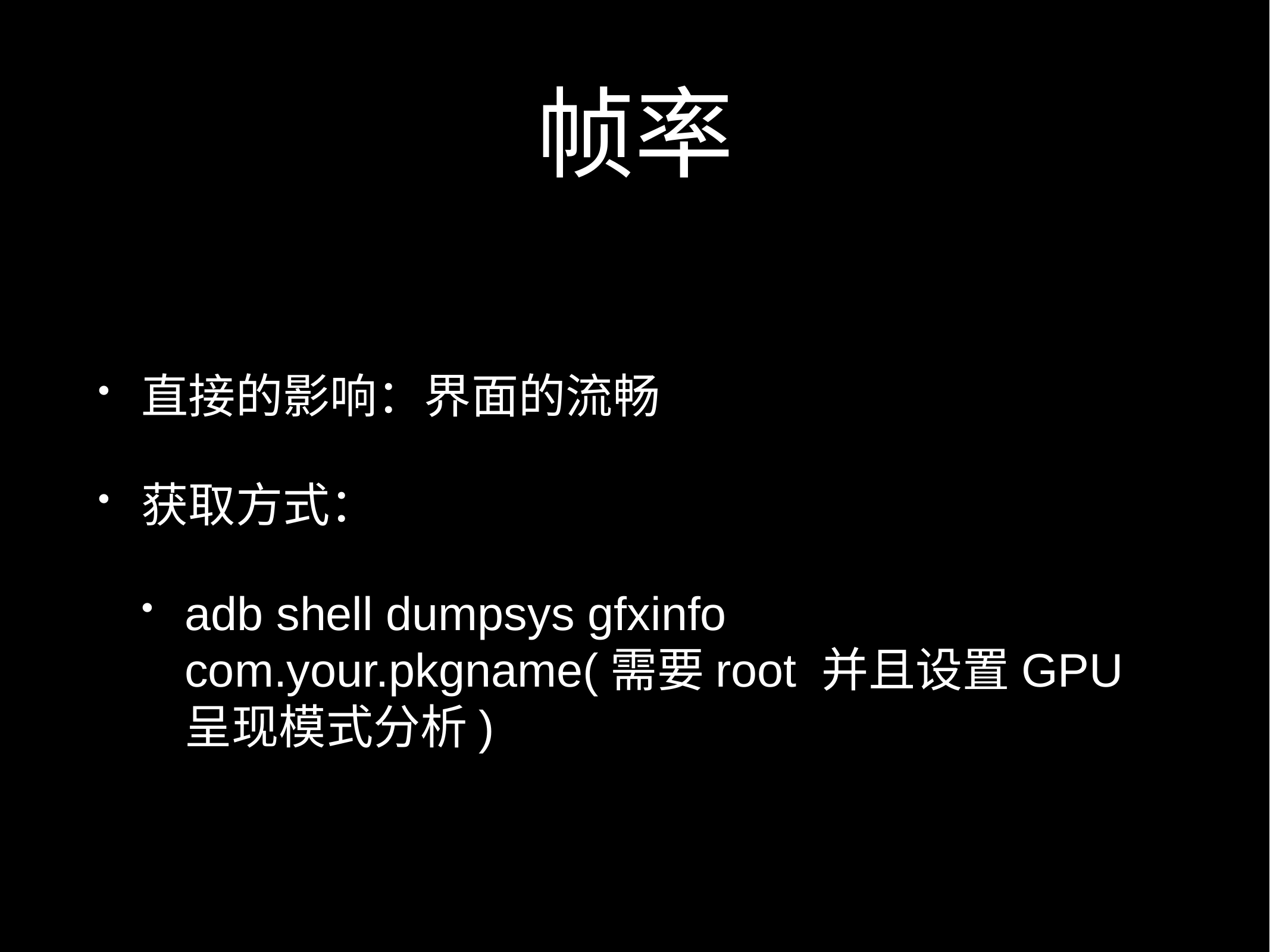

# 帧率
直接的影响：界面的流畅
获取方式：
adb shell dumpsys gfxinfo com.your.pkgname(需要root 并且设置GPU呈现模式分析)